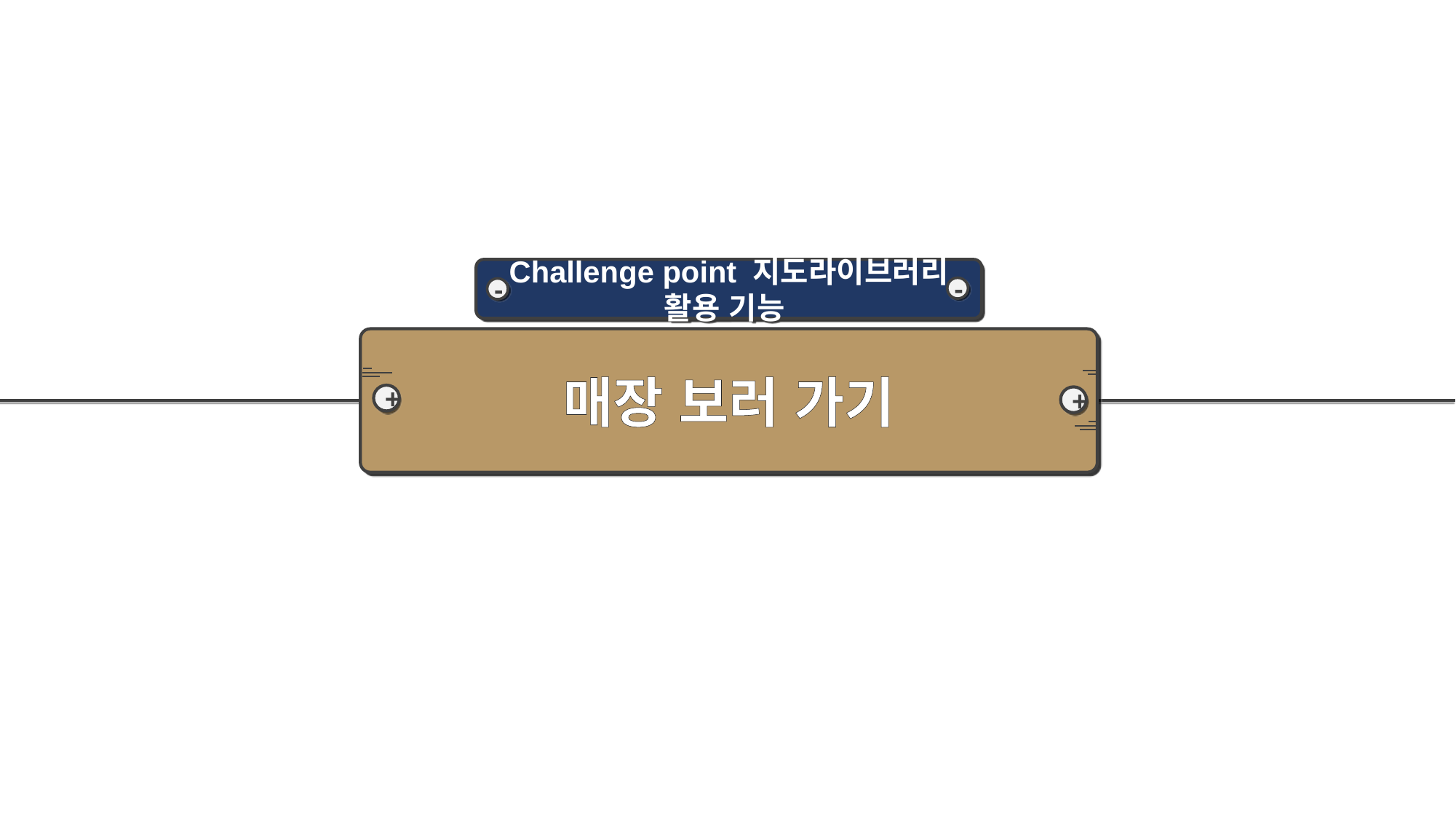

Challenge point 지도라이브러리 활용 기능
-
-
매장 보러 가기
+
+